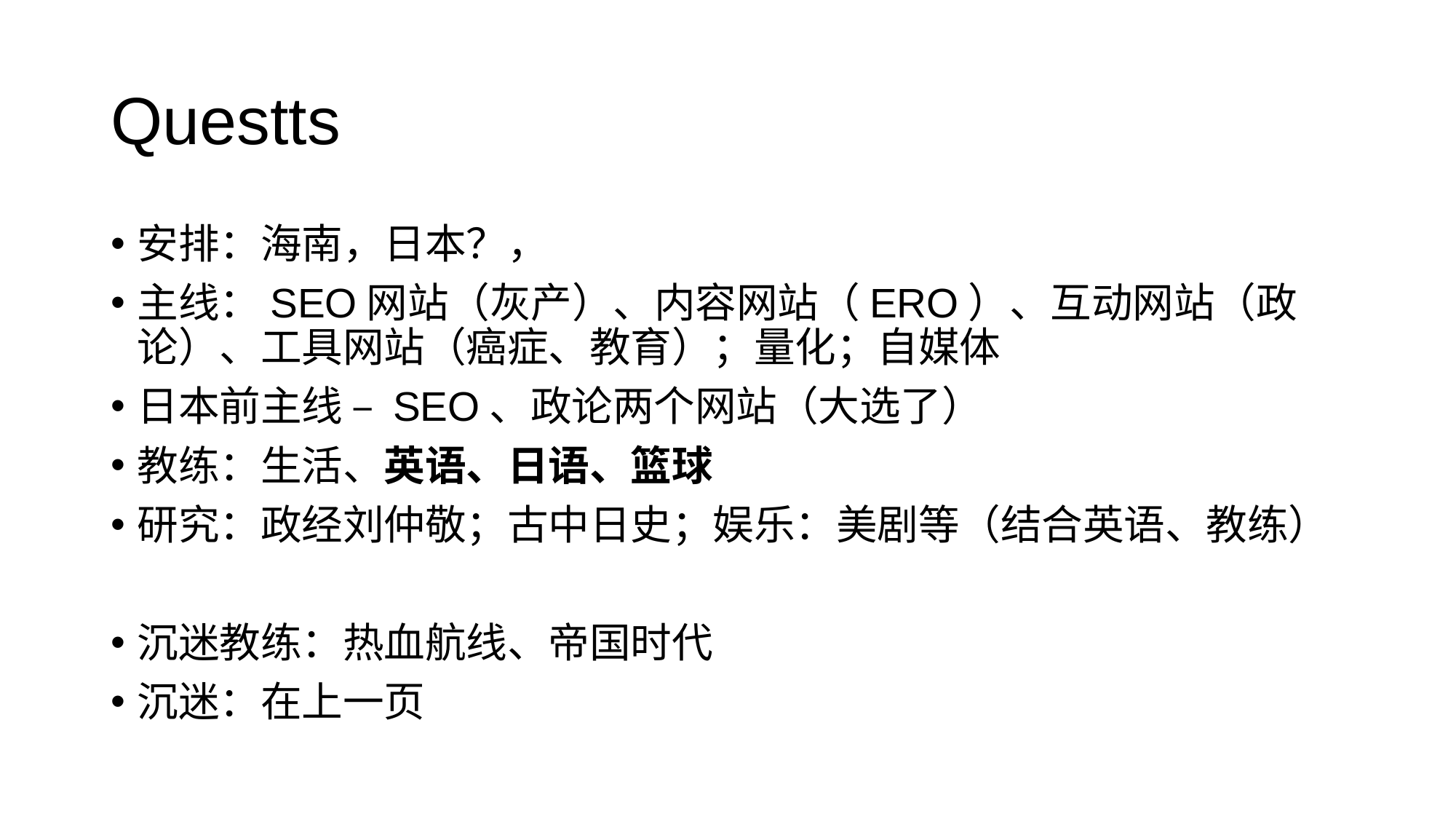

# Questts
安排：海南，日本？，
主线：SEO网站（灰产）、内容网站（ERO）、互动网站（政论）、工具网站（癌症、教育）；量化；自媒体
日本前主线 – SEO、政论两个网站（大选了）
教练：生活、英语、日语、篮球
研究：政经刘仲敬；古中日史；娱乐：美剧等（结合英语、教练）

沉迷教练：热血航线、帝国时代
沉迷：在上一页